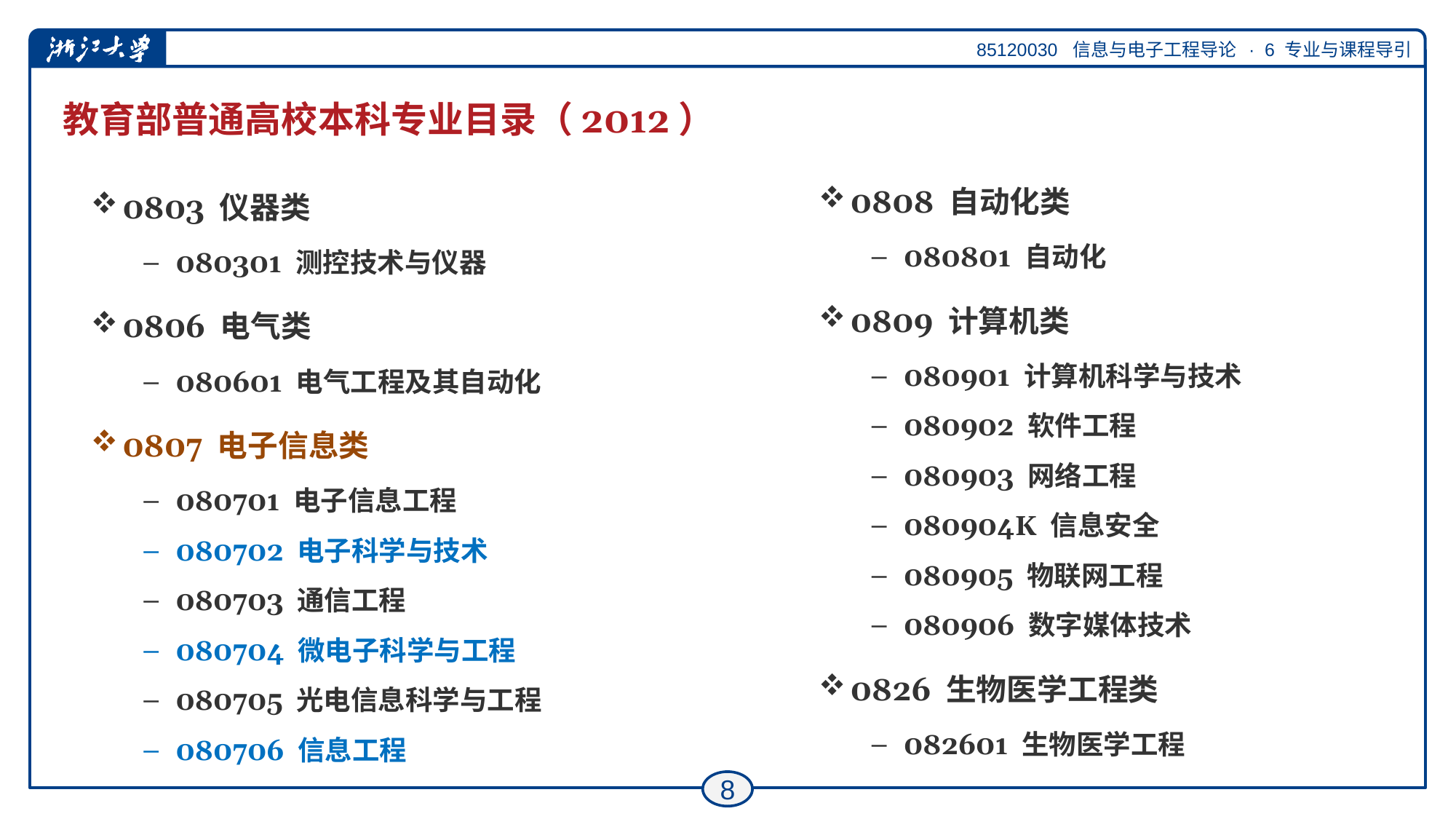

# 教育部普通高校本科专业目录（2012）
0808 自动化类
080801 自动化
0809 计算机类
080901 计算机科学与技术
080902 软件工程
080903 网络工程
080904K 信息安全
080905 物联网工程
080906 数字媒体技术
0826 生物医学工程类
082601 生物医学工程

0803 仪器类
080301 测控技术与仪器
0806 电气类
080601 电气工程及其自动化
0807 电子信息类
080701 电子信息工程
080702 电子科学与技术
080703 通信工程
080704 微电子科学与工程
080705 光电信息科学与工程
080706 信息工程